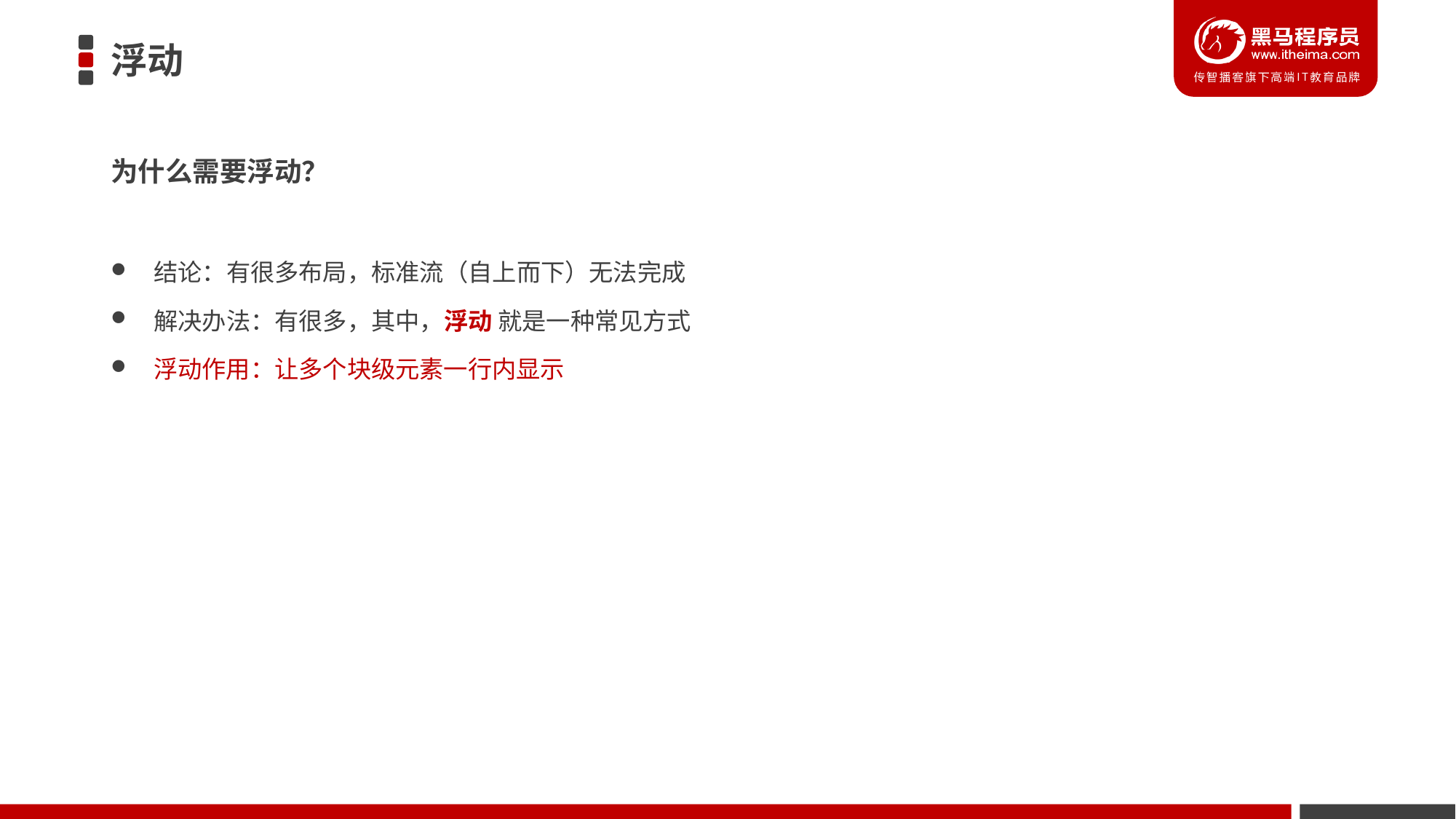

# 浮动
为什么需要浮动？
结论：有很多布局，标准流（自上而下）无法完成
解决办法：有很多，其中，浮动 就是一种常见方式
浮动作用：让多个块级元素一行内显示